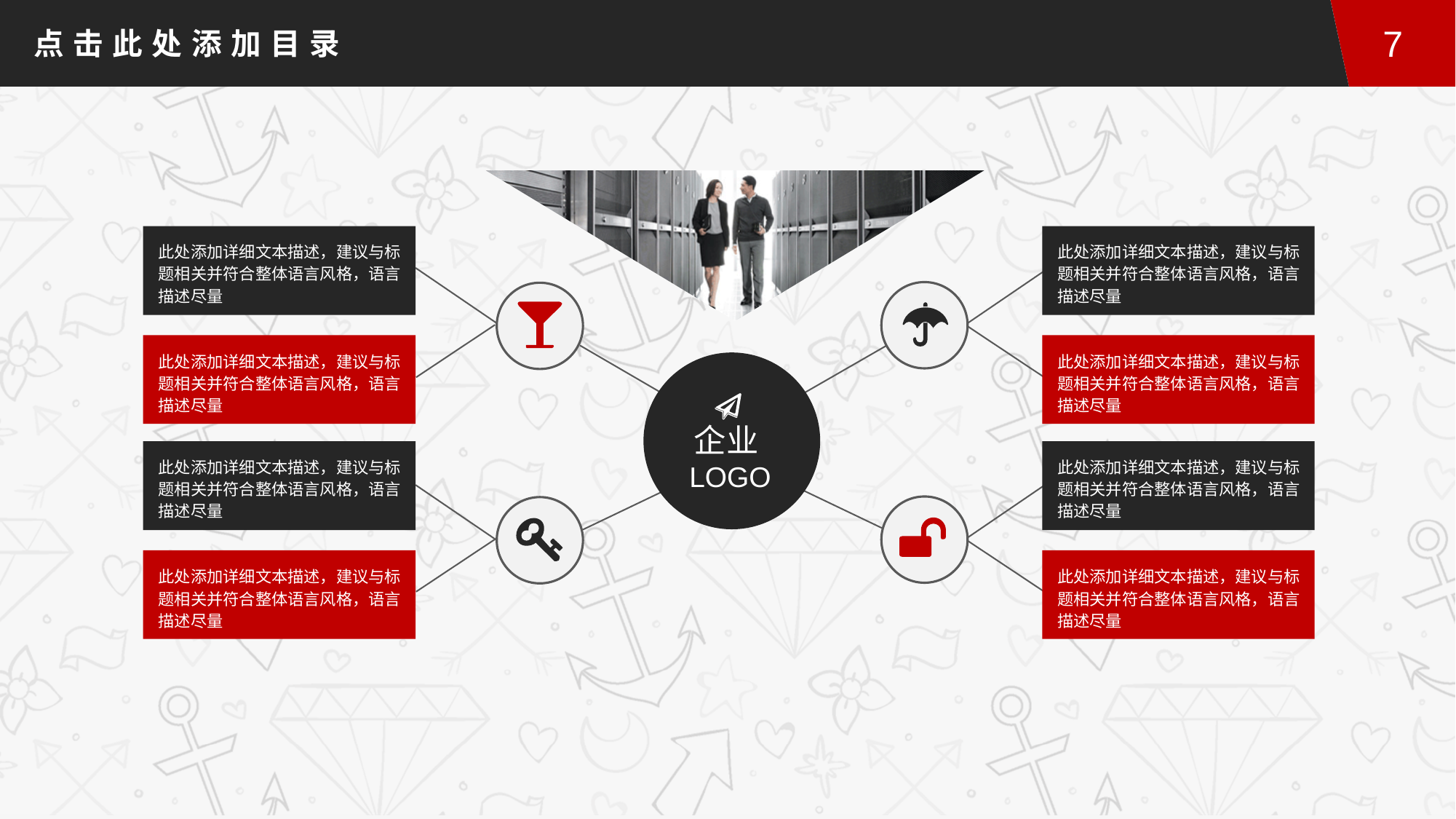

点击此处添加目录
7

此处添加详细文本描述，建议与标题相关并符合整体语言风格，语言描述尽量
此处添加详细文本描述，建议与标题相关并符合整体语言风格，语言描述尽量

此处添加详细文本描述，建议与标题相关并符合整体语言风格，语言描述尽量
此处添加详细文本描述，建议与标题相关并符合整体语言风格，语言描述尽量

企业LOGO

此处添加详细文本描述，建议与标题相关并符合整体语言风格，语言描述尽量
此处添加详细文本描述，建议与标题相关并符合整体语言风格，语言描述尽量

此处添加详细文本描述，建议与标题相关并符合整体语言风格，语言描述尽量
此处添加详细文本描述，建议与标题相关并符合整体语言风格，语言描述尽量